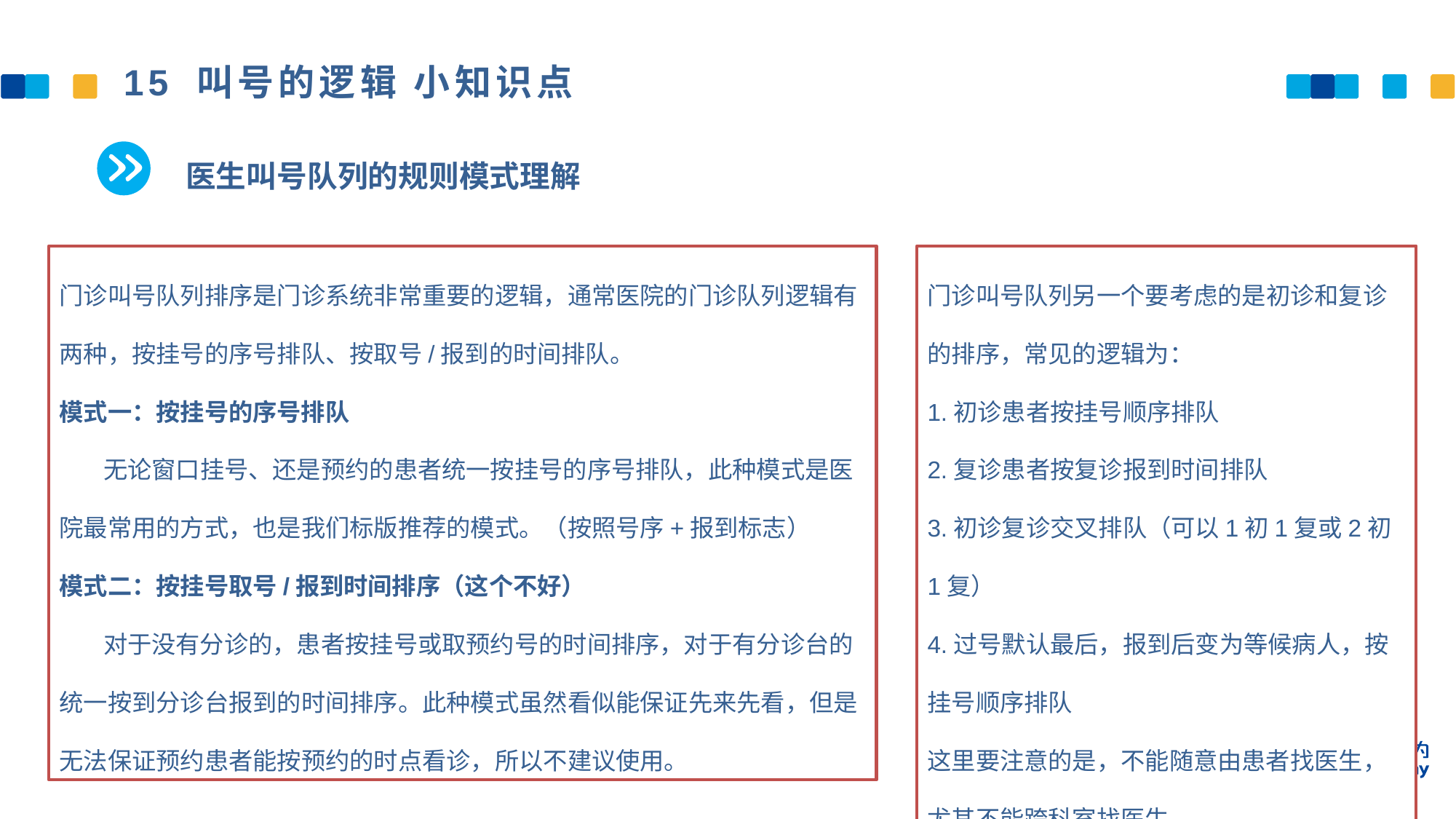

15 叫号的逻辑 小知识点

医生叫号队列的规则模式理解
门诊叫号队列另一个要考虑的是初诊和复诊的排序，常见的逻辑为：
1.初诊患者按挂号顺序排队
2.复诊患者按复诊报到时间排队
3.初诊复诊交叉排队（可以1初1复或2初1复）
4.过号默认最后，报到后变为等候病人，按挂号顺序排队
这里要注意的是，不能随意由患者找医生，尤其不能跨科室找医生
门诊叫号队列排序是门诊系统非常重要的逻辑，通常医院的门诊队列逻辑有两种，按挂号的序号排队、按取号/报到的时间排队。
模式一：按挂号的序号排队
       无论窗口挂号、还是预约的患者统一按挂号的序号排队，此种模式是医院最常用的方式，也是我们标版推荐的模式。（按照号序+报到标志）
模式二：按挂号取号/报到时间排序（这个不好）
       对于没有分诊的，患者按挂号或取预约号的时间排序，对于有分诊台的统一按到分诊台报到的时间排序。此种模式虽然看似能保证先来先看，但是无法保证预约患者能按预约的时点看诊，所以不建议使用。